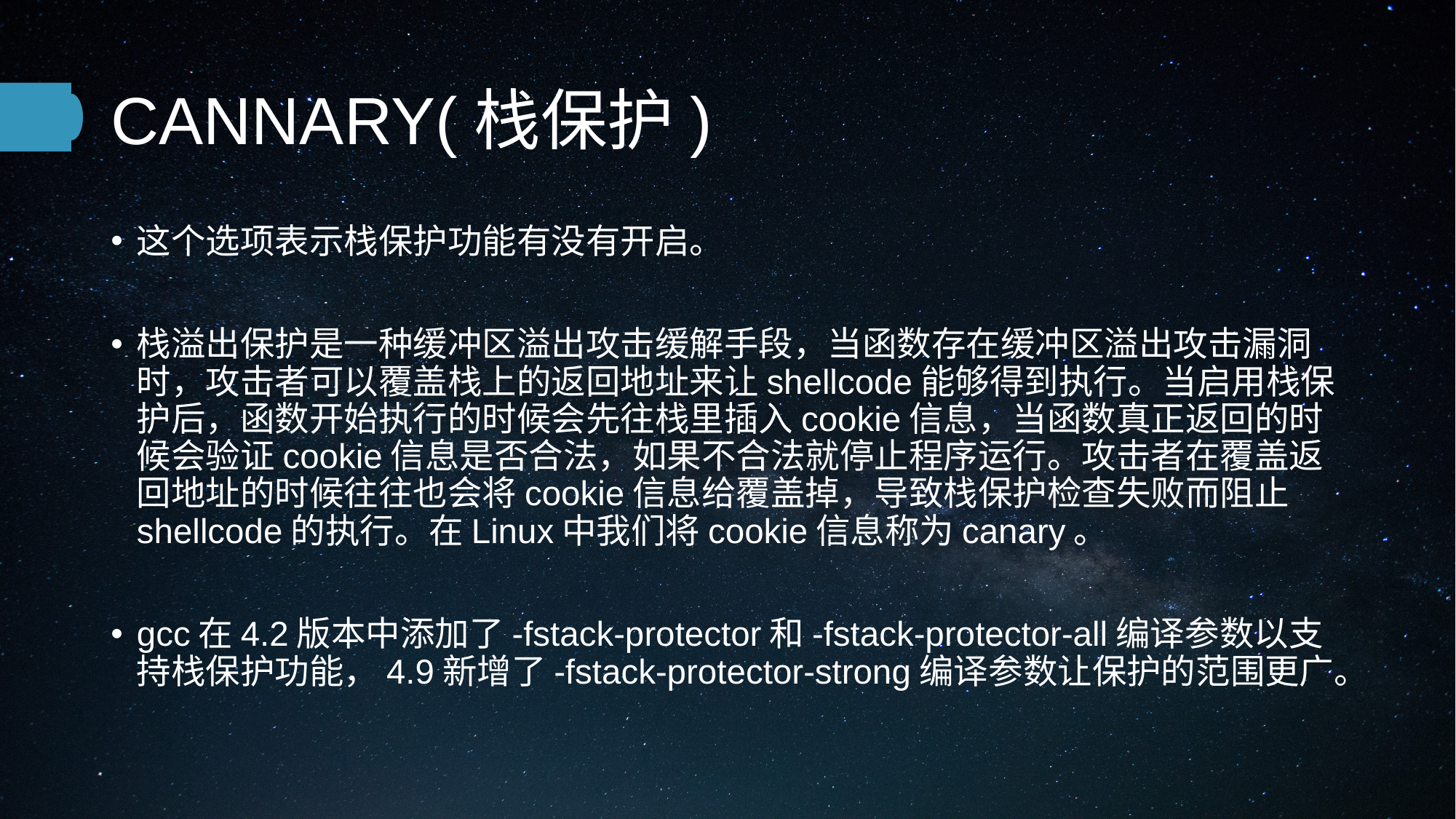

# CANNARY(栈保护)
这个选项表示栈保护功能有没有开启。

栈溢出保护是一种缓冲区溢出攻击缓解手段，当函数存在缓冲区溢出攻击漏洞时，攻击者可以覆盖栈上的返回地址来让shellcode能够得到执行。当启用栈保护后，函数开始执行的时候会先往栈里插入cookie信息，当函数真正返回的时候会验证cookie信息是否合法，如果不合法就停止程序运行。攻击者在覆盖返回地址的时候往往也会将cookie信息给覆盖掉，导致栈保护检查失败而阻止shellcode的执行。在Linux中我们将cookie信息称为canary。

gcc在4.2版本中添加了-fstack-protector和-fstack-protector-all编译参数以支持栈保护功能，4.9新增了-fstack-protector-strong编译参数让保护的范围更广。